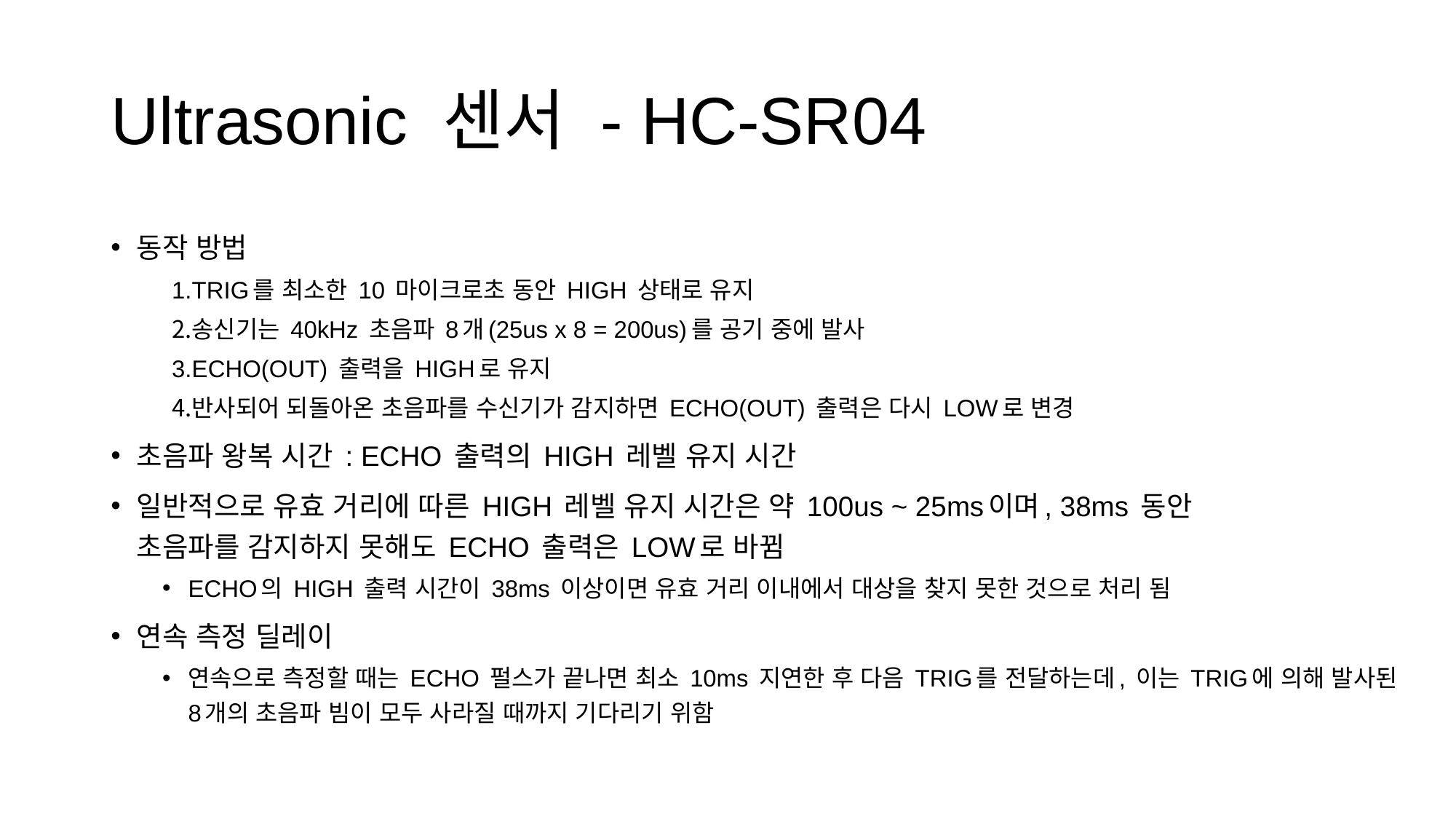

# Ultrasonic 센서 - HC-SR04
동작 방법
TRIG를 최소한 10 마이크로초 동안 HIGH 상태로 유지
송신기는 40kHz 초음파 8개(25us x 8 = 200us)를 공기 중에 발사
ECHO(OUT) 출력을 HIGH로 유지
반사되어 되돌아온 초음파를 수신기가 감지하면 ECHO(OUT) 출력은 다시 LOW로 변경
초음파 왕복 시간 : ECHO 출력의 HIGH 레벨 유지 시간
일반적으로 유효 거리에 따른 HIGH 레벨 유지 시간은 약 100us ~ 25ms이며, 38ms 동안
초음파를 감지하지 못해도 ECHO 출력은 LOW로 바뀜
ECHO의 HIGH 출력 시간이 38ms 이상이면 유효 거리 이내에서 대상을 찾지 못한 것으로 처리 됨
연속 측정 딜레이
연속으로 측정할 때는 ECHO 펄스가 끝나면 최소 10ms 지연한 후 다음 TRIG를 전달하는데, 이는 TRIG에 의해 발사된 8개의 초음파 빔이 모두 사라질 때까지 기다리기 위함